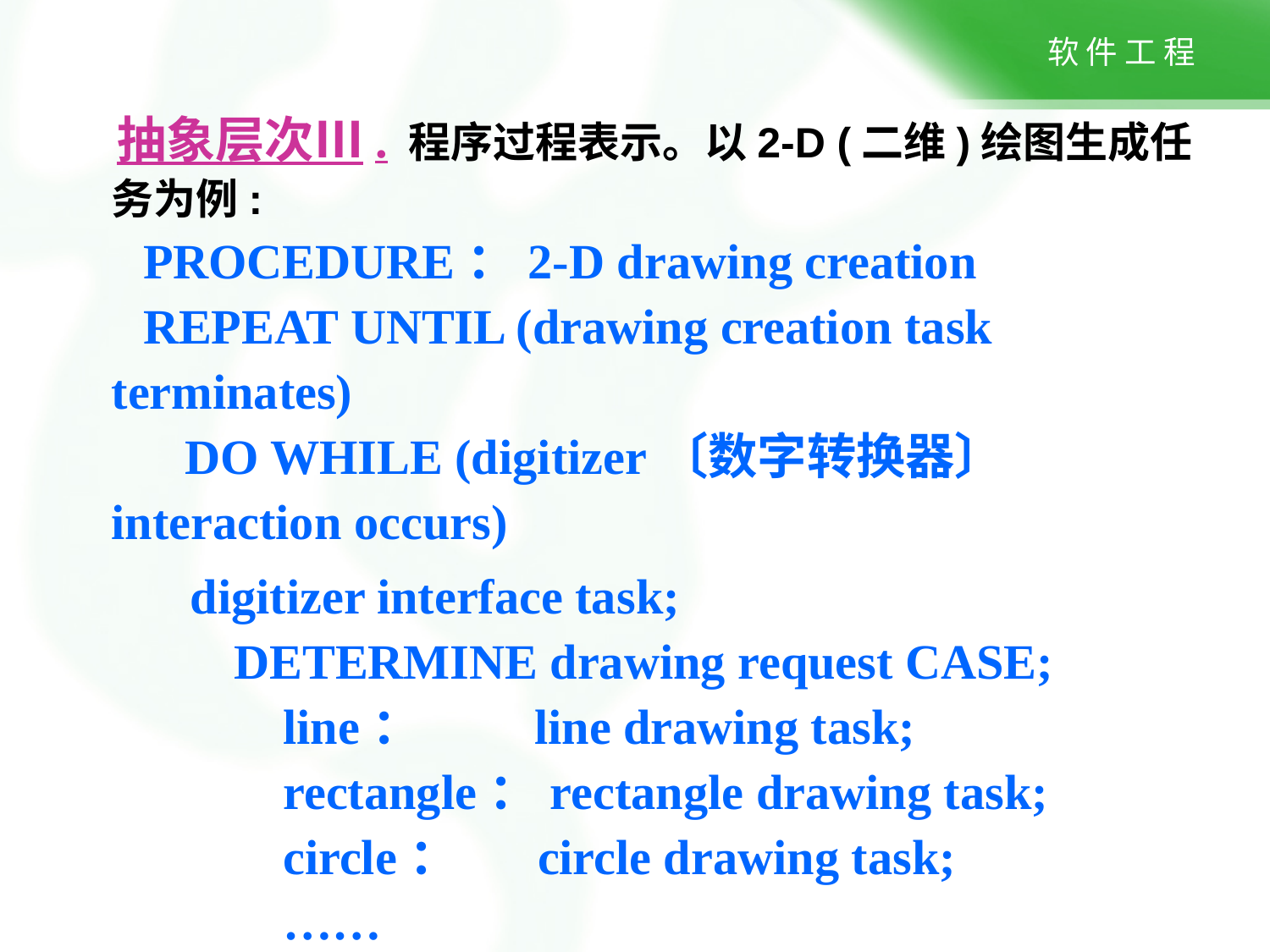

抽象层次Ⅲ. 程序过程表示。以2-D (二维)绘图生成任务为例:
   PROCEDURE：2-D drawing creation
   REPEAT UNTIL (drawing creation task terminates)
      DO WHILE (digitizer〔数字转换器〕 interaction occurs)
          digitizer interface task;
          DETERMINE drawing request CASE;
              line：         line drawing task;
              rectangle：rectangle drawing task;
              circle：      circle drawing task;
              ……